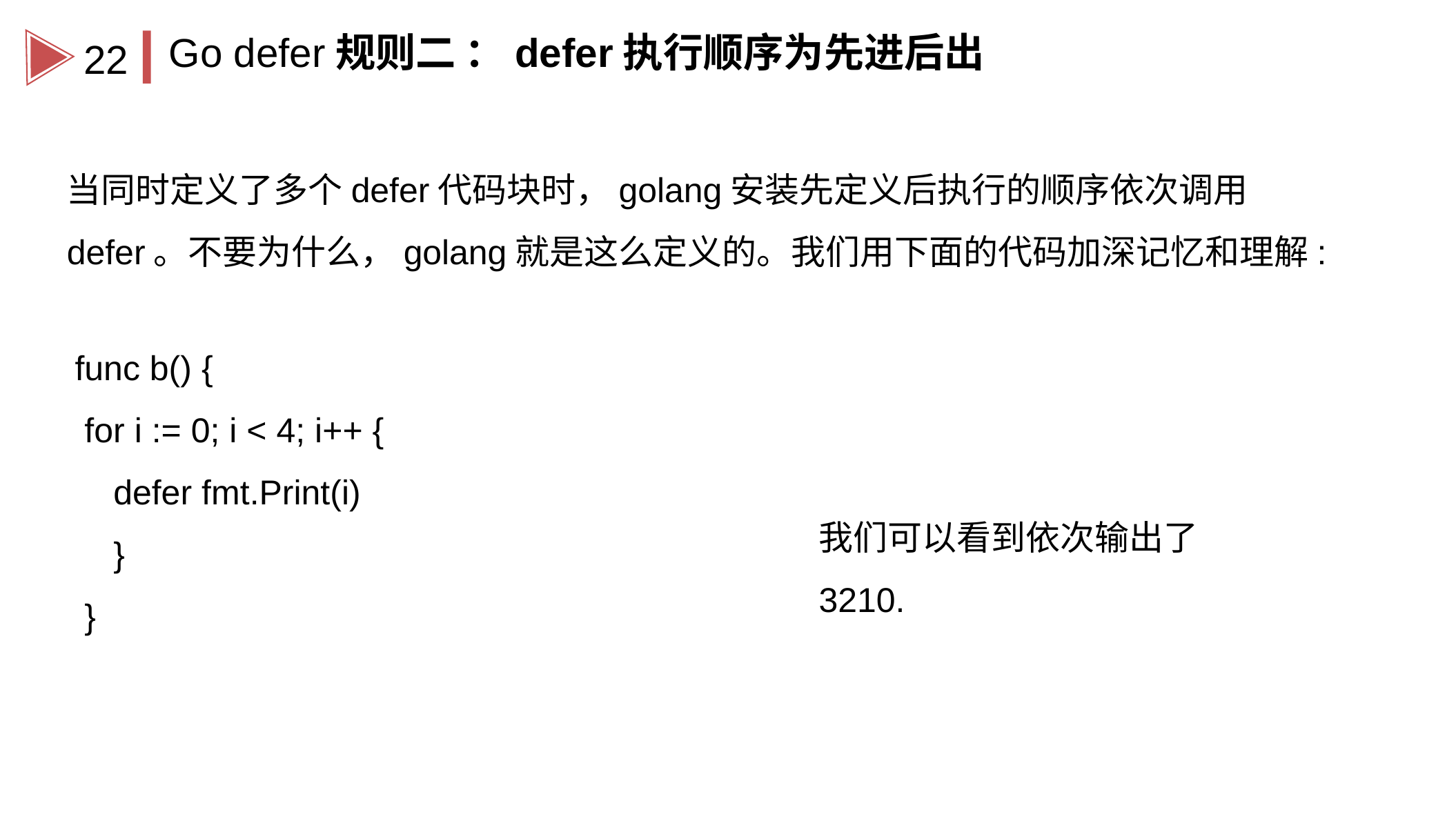

Go defer规则二 ：defer执行顺序为先进后出
22

当同时定义了多个defer代码块时，golang安装先定义后执行的顺序依次调用defer。不要为什么，golang就是这么定义的。我们用下面的代码加深记忆和理解:
func b() {
 for i := 0; i < 4; i++ {
    defer fmt.Print(i)
    }
 }
我们可以看到依次输出了3210.